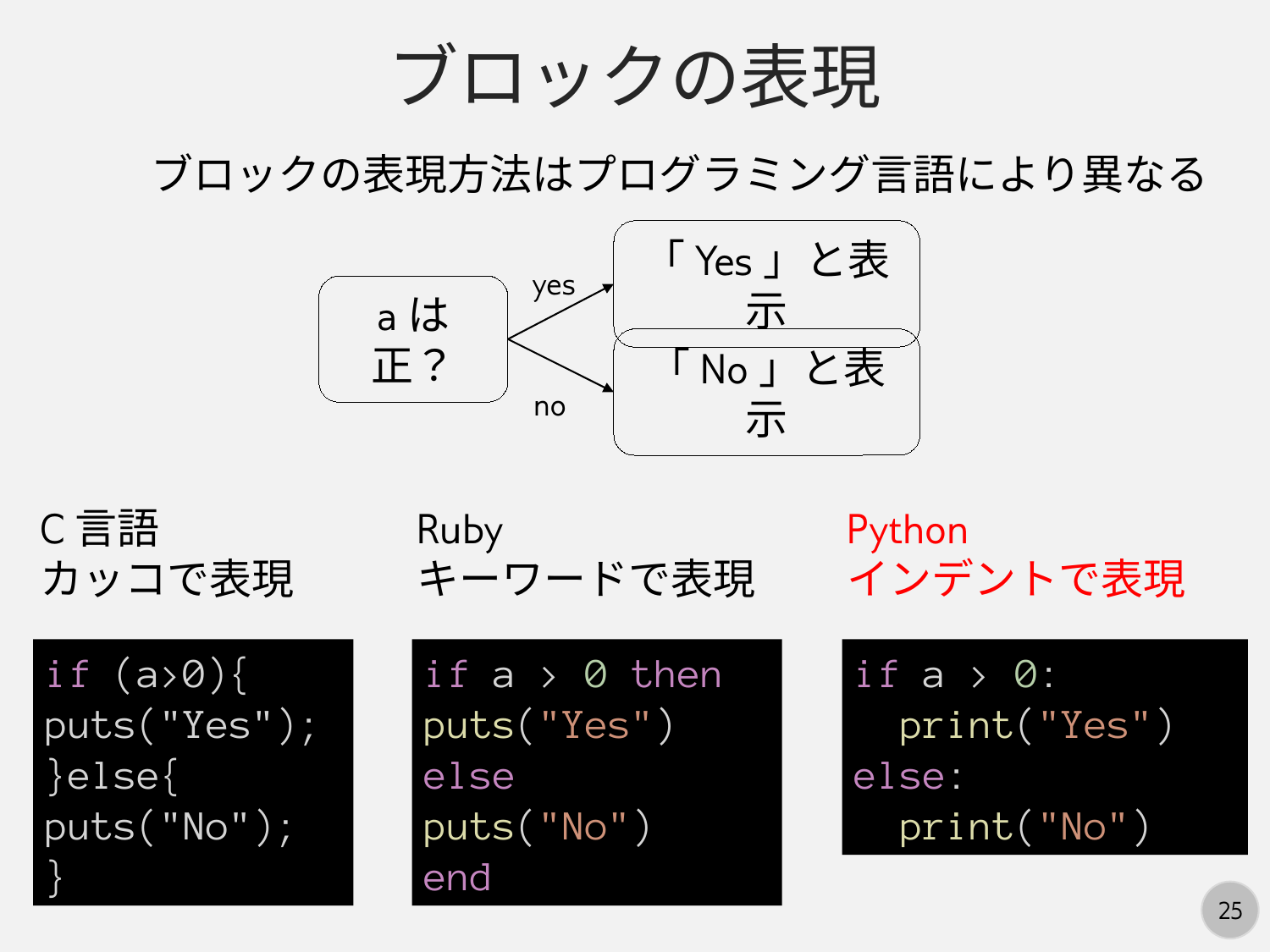

ブロックの表現
ブロックの表現方法はプログラミング言語により異なる
「Yes」と表示
yes
aは正？
「No」と表示
no
Python
インデントで表現
Ruby
キーワードで表現
C言語
カッコで表現
if (a>0){
puts("Yes");
}else{
puts("No");
}
if a > 0 then
puts("Yes")
else
puts("No")
end
if a > 0:
  print("Yes")
else:
  print("No")